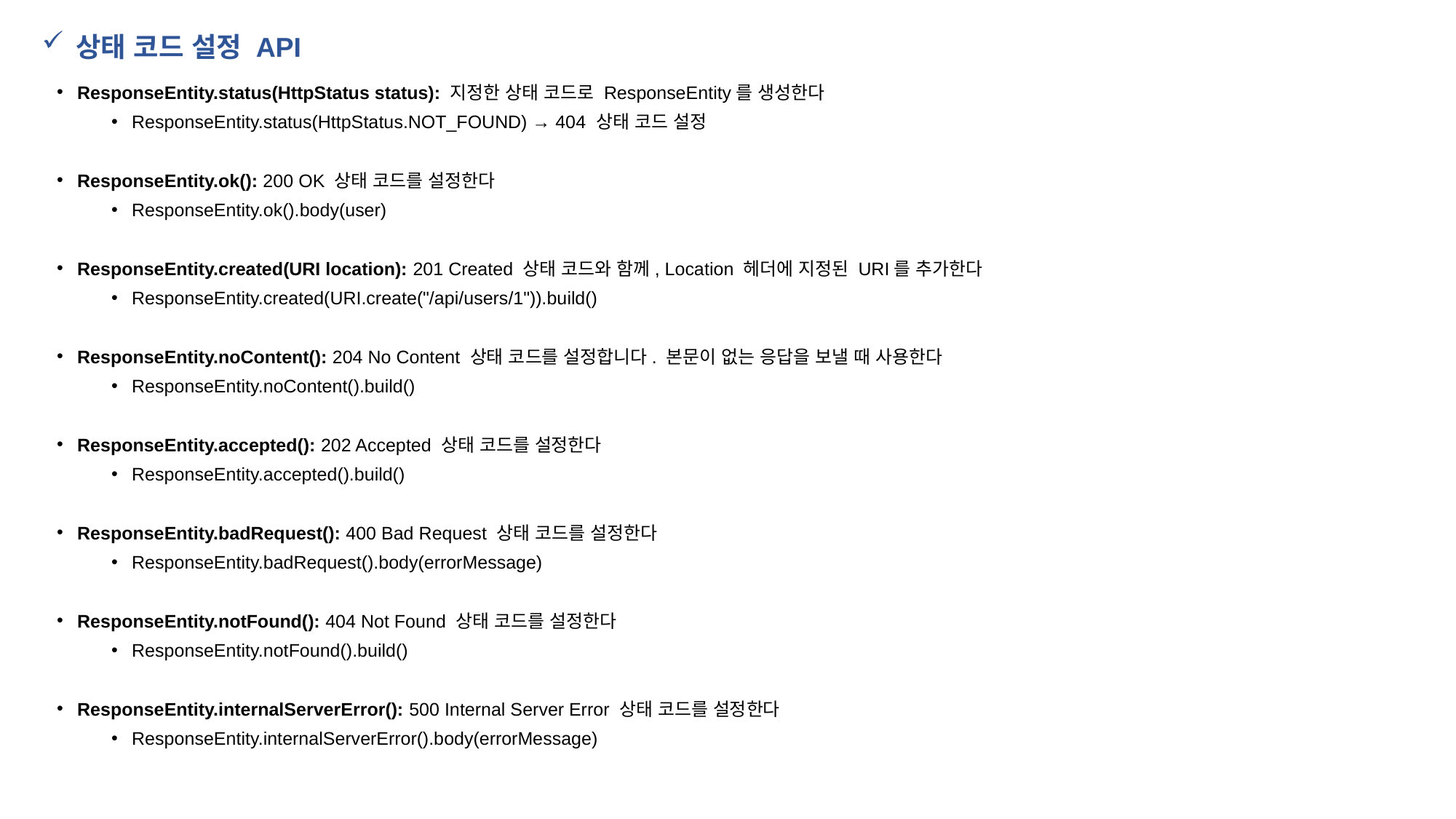

상태 코드 설정 API
ResponseEntity.status(HttpStatus status): 지정한 상태 코드로 ResponseEntity를 생성한다
ResponseEntity.status(HttpStatus.NOT_FOUND) → 404 상태 코드 설정

ResponseEntity.ok(): 200 OK 상태 코드를 설정한다
ResponseEntity.ok().body(user)

ResponseEntity.created(URI location): 201 Created 상태 코드와 함께, Location 헤더에 지정된 URI를 추가한다
ResponseEntity.created(URI.create("/api/users/1")).build()

ResponseEntity.noContent(): 204 No Content 상태 코드를 설정합니다. 본문이 없는 응답을 보낼 때 사용한다
ResponseEntity.noContent().build()

ResponseEntity.accepted(): 202 Accepted 상태 코드를 설정한다
ResponseEntity.accepted().build()

ResponseEntity.badRequest(): 400 Bad Request 상태 코드를 설정한다
ResponseEntity.badRequest().body(errorMessage)

ResponseEntity.notFound(): 404 Not Found 상태 코드를 설정한다
ResponseEntity.notFound().build()

ResponseEntity.internalServerError(): 500 Internal Server Error 상태 코드를 설정한다
ResponseEntity.internalServerError().body(errorMessage)